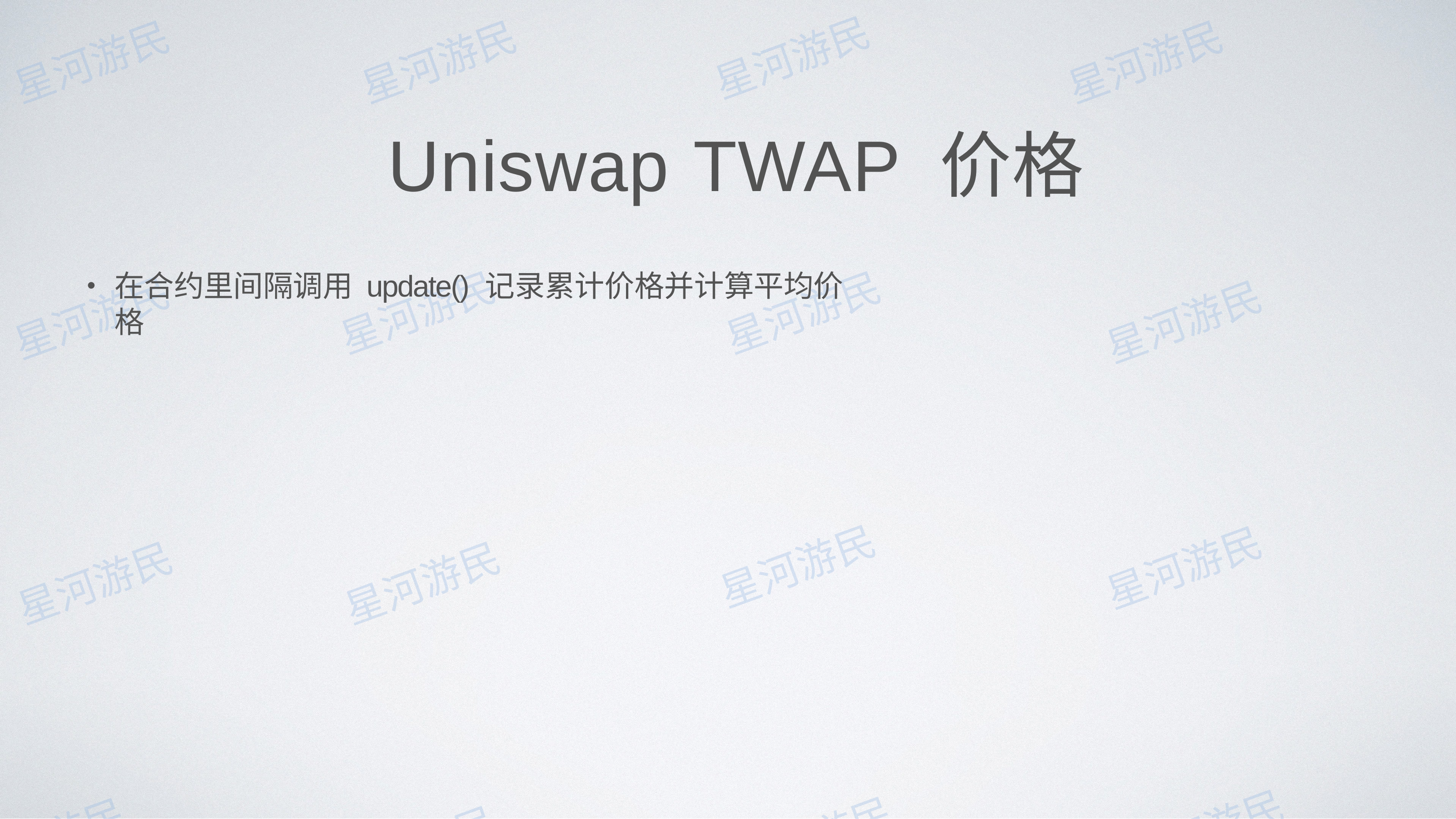

# Uniswap TWAP 价格
在合约⾥间隔调⽤ update() 记录累计价格并计算平均价格